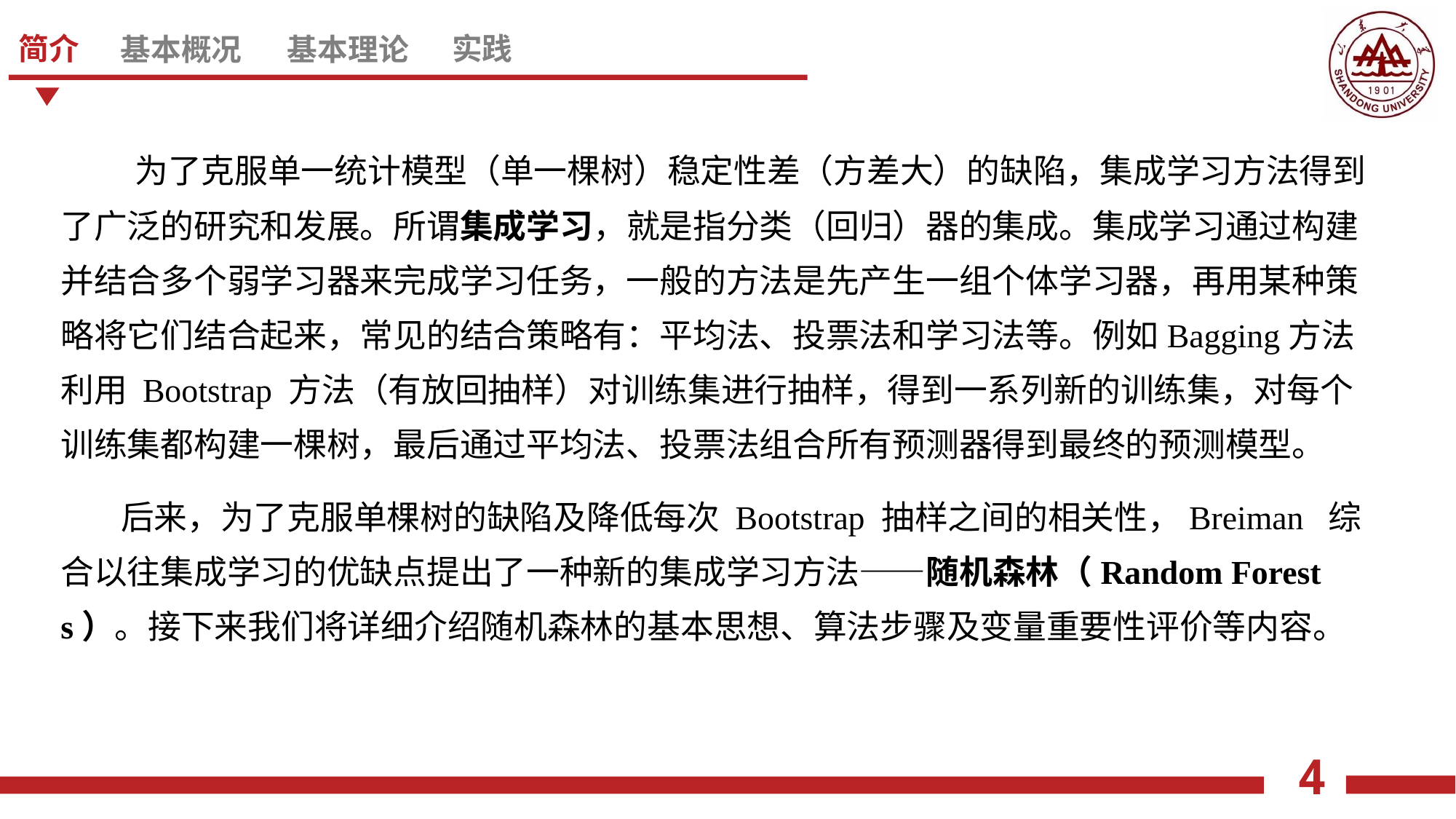

为了克服单一统计模型（单一棵树）稳定性差（方差大）的缺陷，集成学习方法得到了广泛的研究和发展。所谓集成学习，就是指分类（回归）器的集成。集成学习通过构建并结合多个弱学习器来完成学习任务，一般的方法是先产生一组个体学习器，再用某种策略将它们结合起来，常见的结合策略有：平均法、投票法和学习法等。例如Bagging方法利用 Bootstrap 方法（有放回抽样）对训练集进行抽样，得到一系列新的训练集，对每个训练集都构建一棵树，最后通过平均法、投票法组合所有预测器得到最终的预测模型。
       后来，为了克服单棵树的缺陷及降低每次 Bootstrap 抽样之间的相关性，Breiman  综合以往集成学习的优缺点提出了一种新的集成学习方法——随机森林（Random Forests）。接下来我们将详细介绍随机森林的基本思想、算法步骤及变量重要性评价等内容。